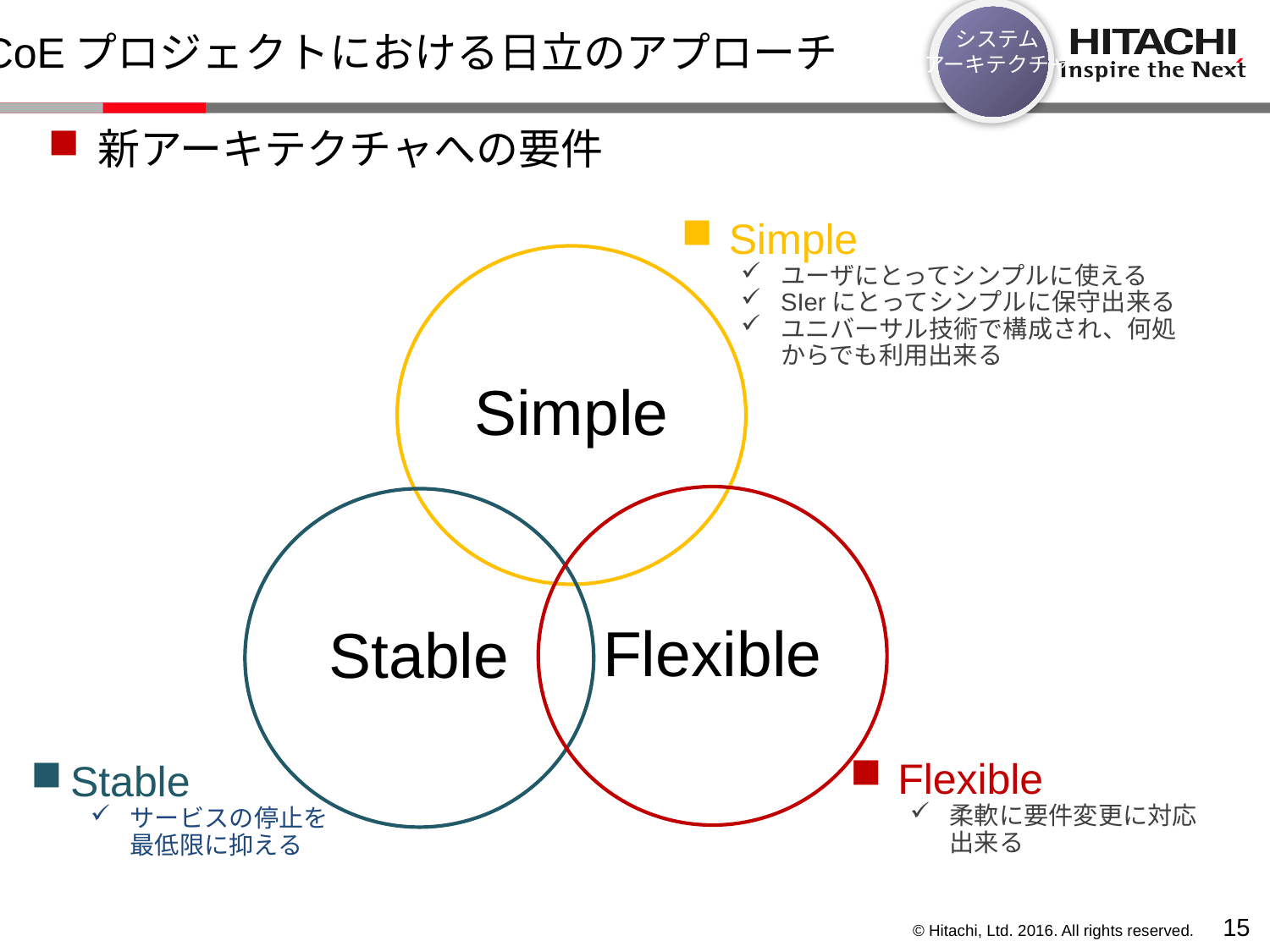

システム
アーキテクチャ
CoEプロジェクトにおける日立のアプローチ
新アーキテクチャへの要件
Simple
ユーザにとってシンプルに使える
SIerにとってシンプルに保守出来る
ユニバーサル技術で構成され、何処からでも利用出来る
Simple
Flexible
Stable
Flexible
柔軟に要件変更に対応出来る
Stable
サービスの停止を最低限に抑える
15